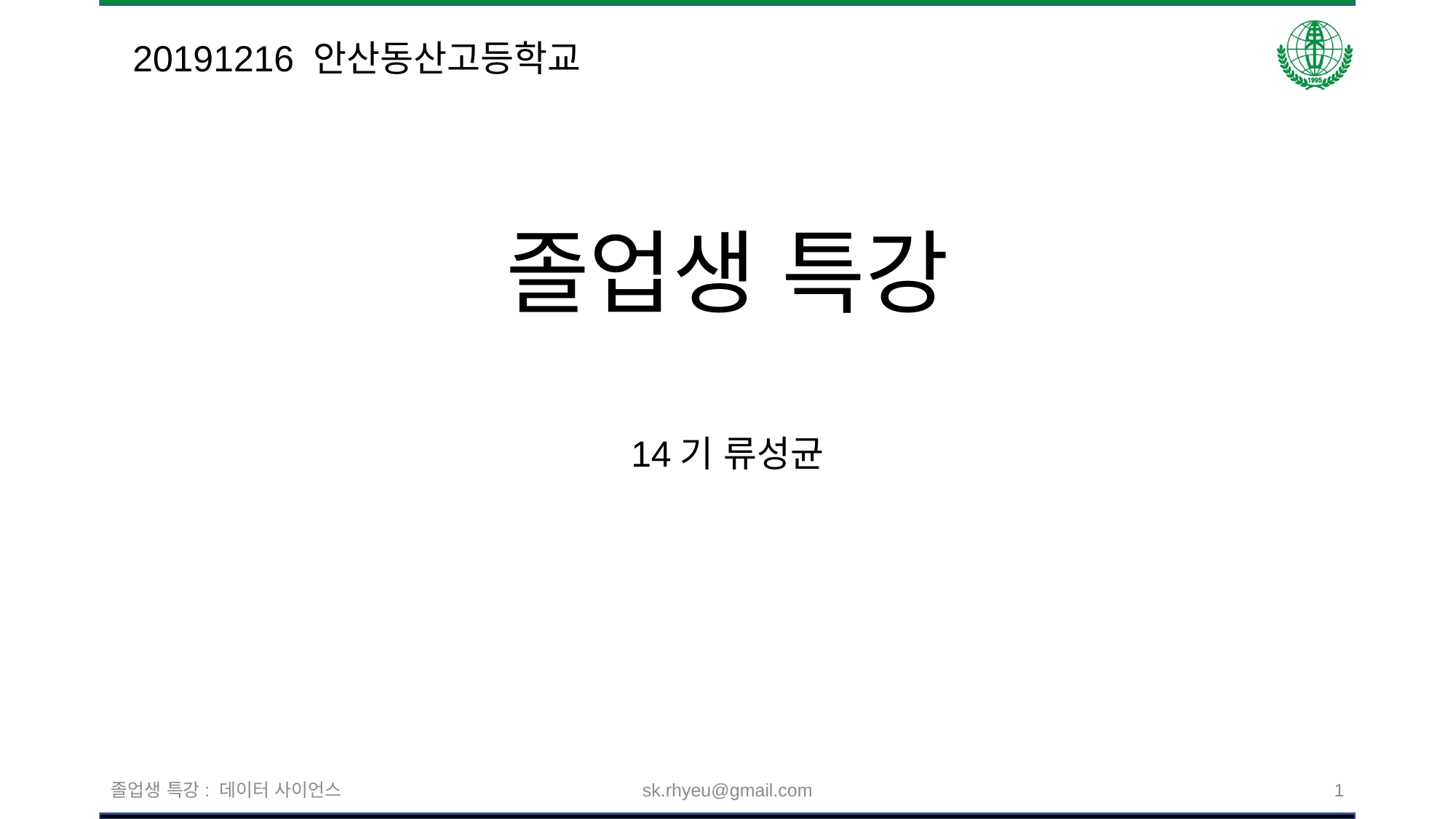

20191216 안산동산고등학교
# 졸업생 특강
14기 류성균
졸업생 특강: 데이터 사이언스
sk.rhyeu@gmail.com
1